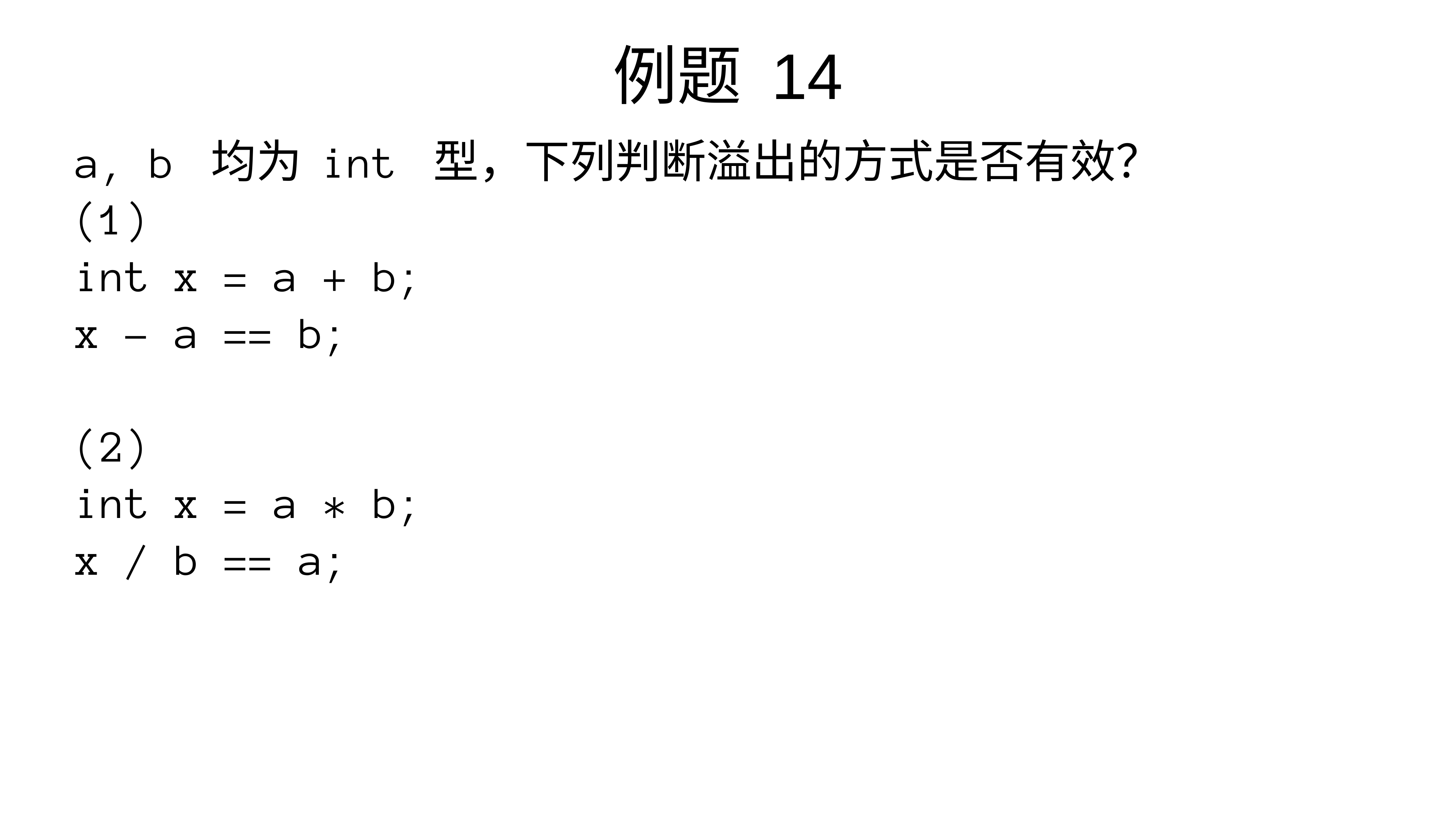

例题 14
a, b 均为 int 型，下列判断溢出的方式是否有效？
(1)
int x = a + b;
x - a == b;

(2)
int x = a * b;
x / b == a;